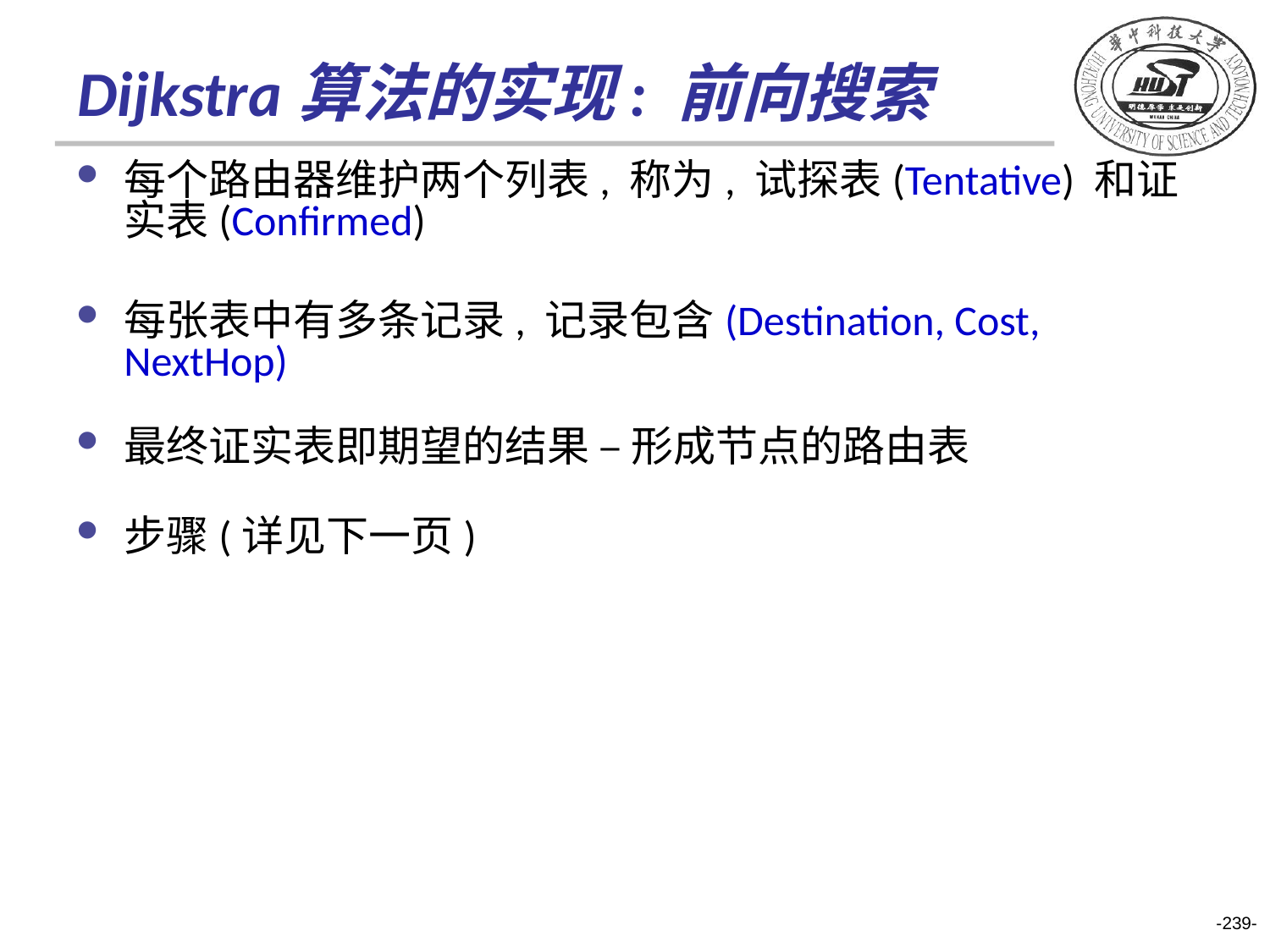

Dijkstra算法的实现: 前向搜索
每个路由器维护两个列表, 称为, 试探表(Tentative) 和证实表(Confirmed)
每张表中有多条记录, 记录包含(Destination, Cost, NextHop)

最终证实表即期望的结果 – 形成节点的路由表

步骤(详见下一页)
-239-